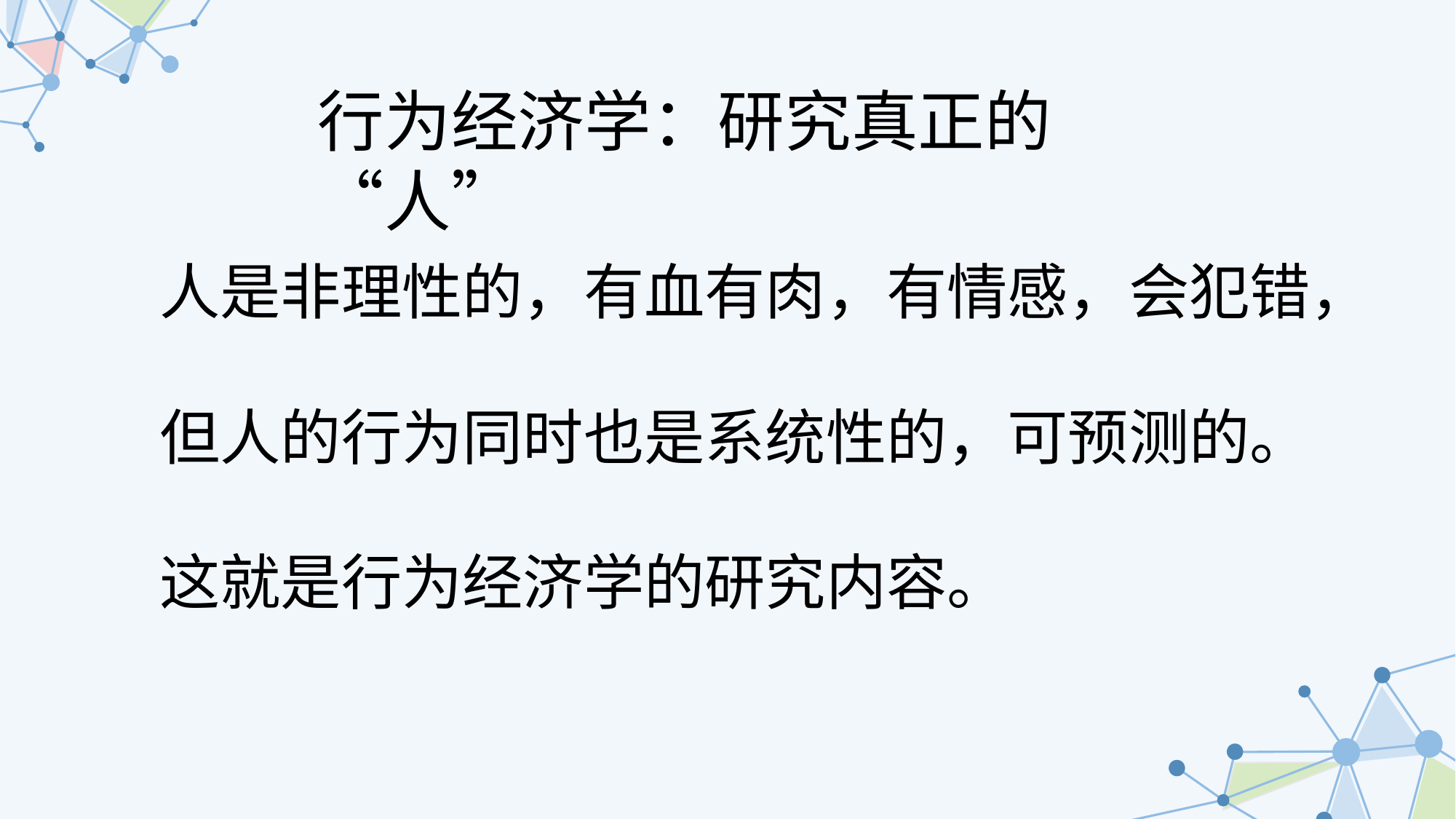

行为经济学：研究真正的“人”
人是非理性的，有血有肉，有情感，会犯错，

但人的行为同时也是系统性的，可预测的。

这就是行为经济学的研究内容。